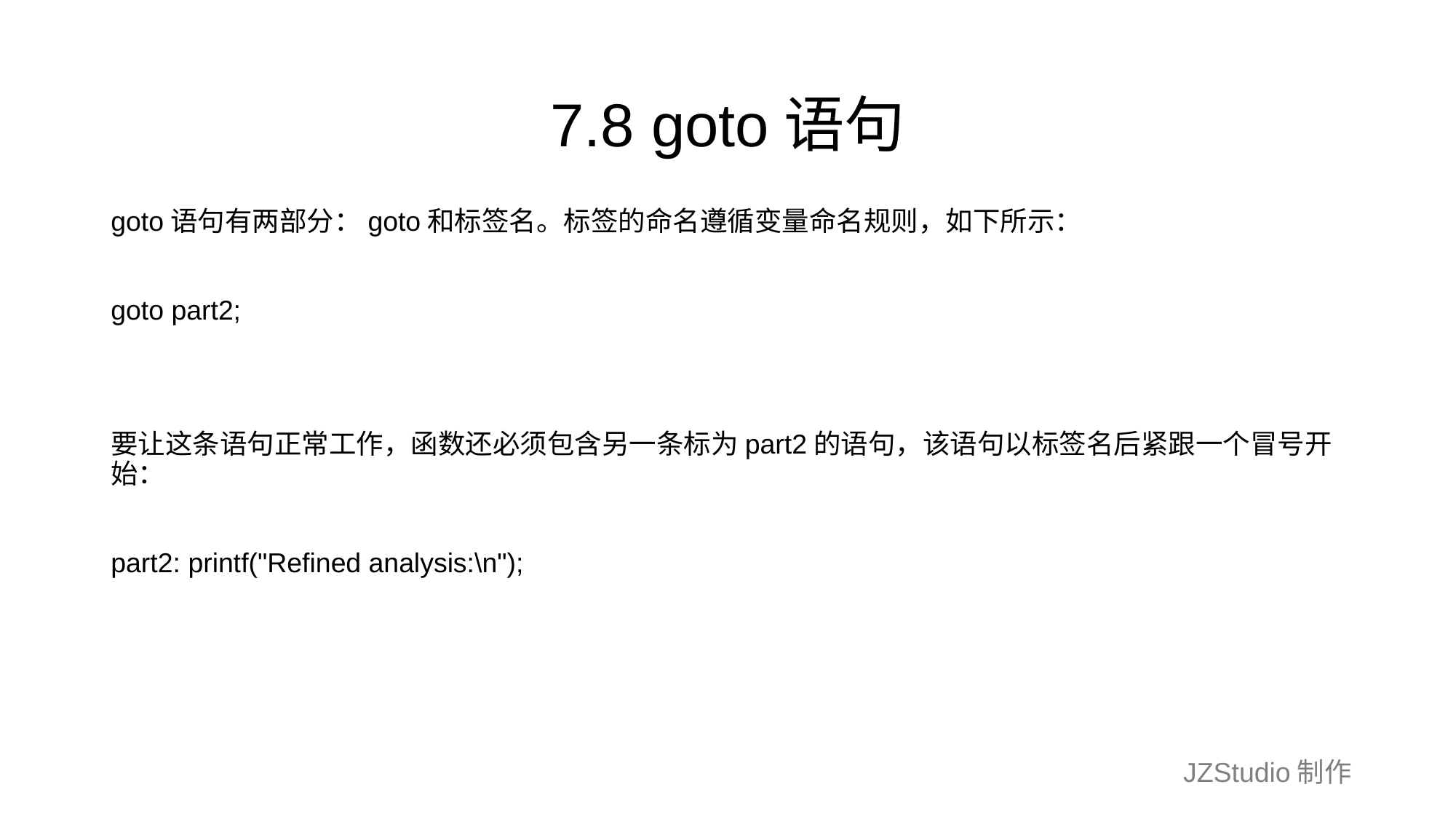

# 7.8 goto语句
goto语句有两部分：goto和标签名。标签的命名遵循变量命名规则，如下所示：

goto part2;

要让这条语句正常工作，函数还必须包含另一条标为part2的语句，该语句以标签名后紧跟一个冒号开始：

part2: printf("Refined analysis:\n");